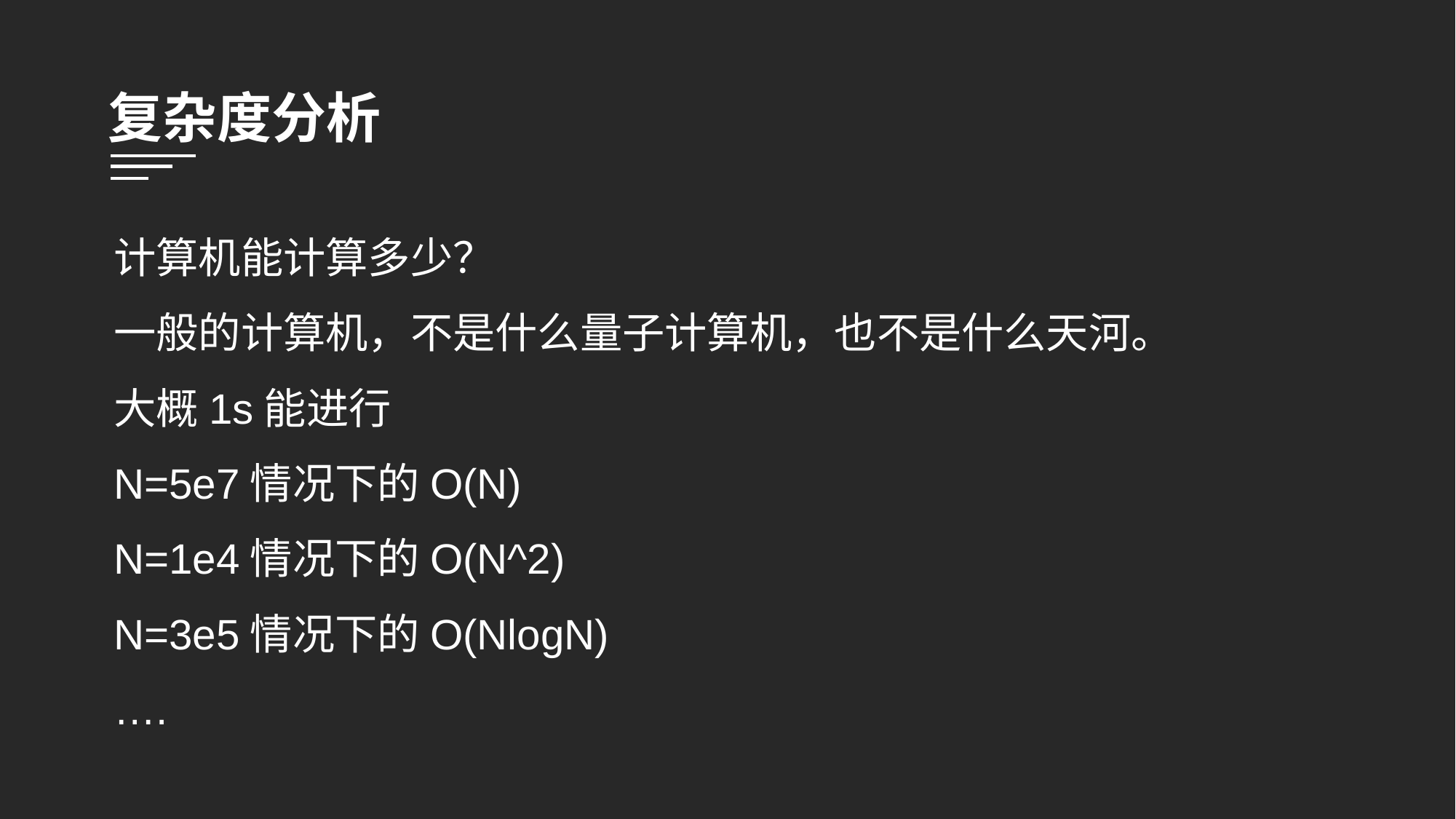

复杂度分析
计算机能计算多少？
一般的计算机，不是什么量子计算机，也不是什么天河。
大概1s能进行
N=5e7情况下的O(N)
N=1e4情况下的O(N^2)
N=3e5情况下的O(NlogN)
….